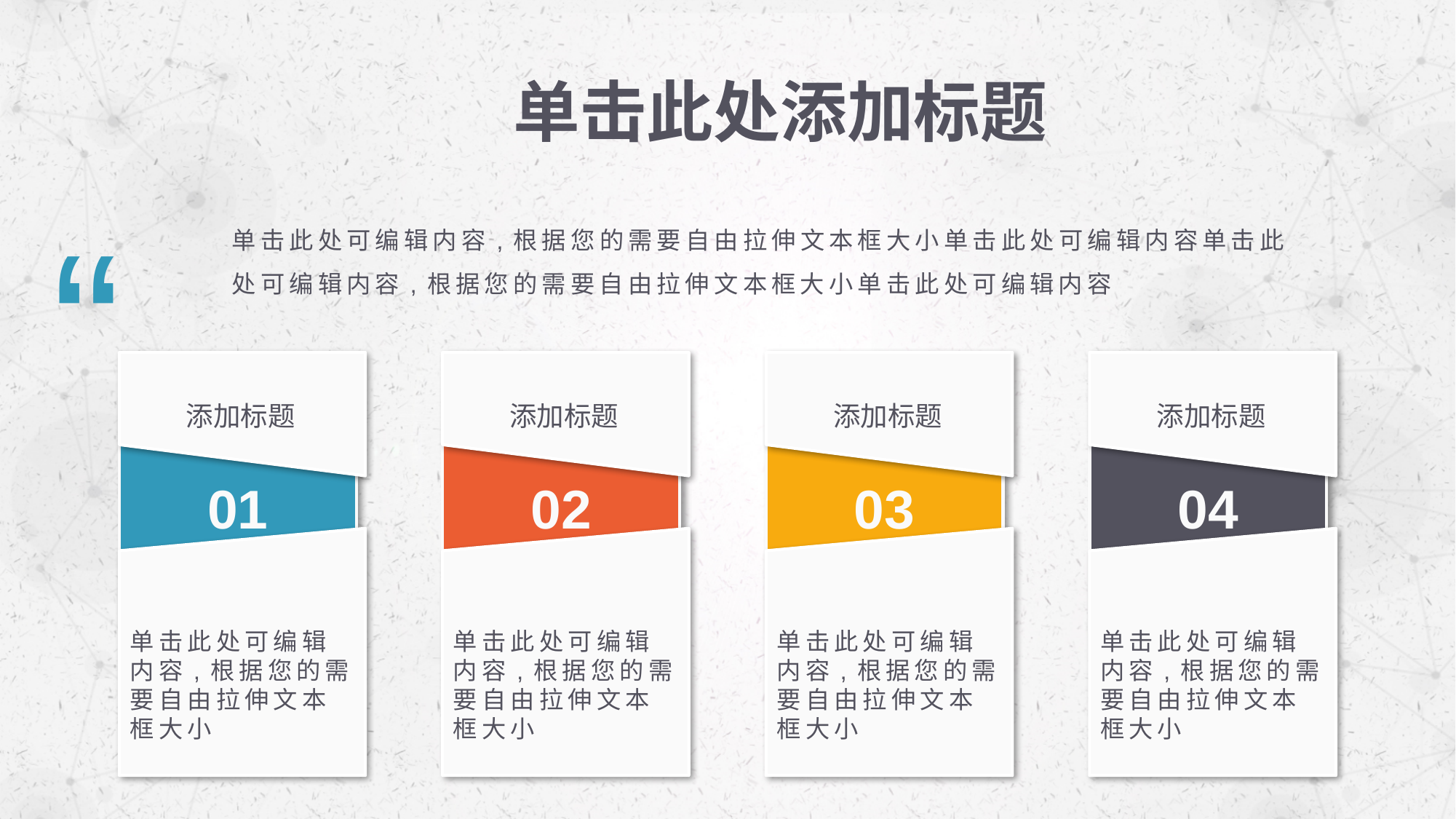

单击此处添加标题
“
单击此处可编辑内容,根据您的需要自由拉伸文本框大小单击此处可编辑内容单击此处可编辑内容,根据您的需要自由拉伸文本框大小单击此处可编辑内容
单击此处可编辑内容,根据您的需要自由拉伸文本框大小
单击此处可编辑内容,根据您的需要自由拉伸文本框大小
单击此处可编辑内容,根据您的需要自由拉伸文本框大小
单击此处可编辑内容,根据您的需要自由拉伸文本框大小
添加标题
添加标题
添加标题
添加标题
01
02
03
04